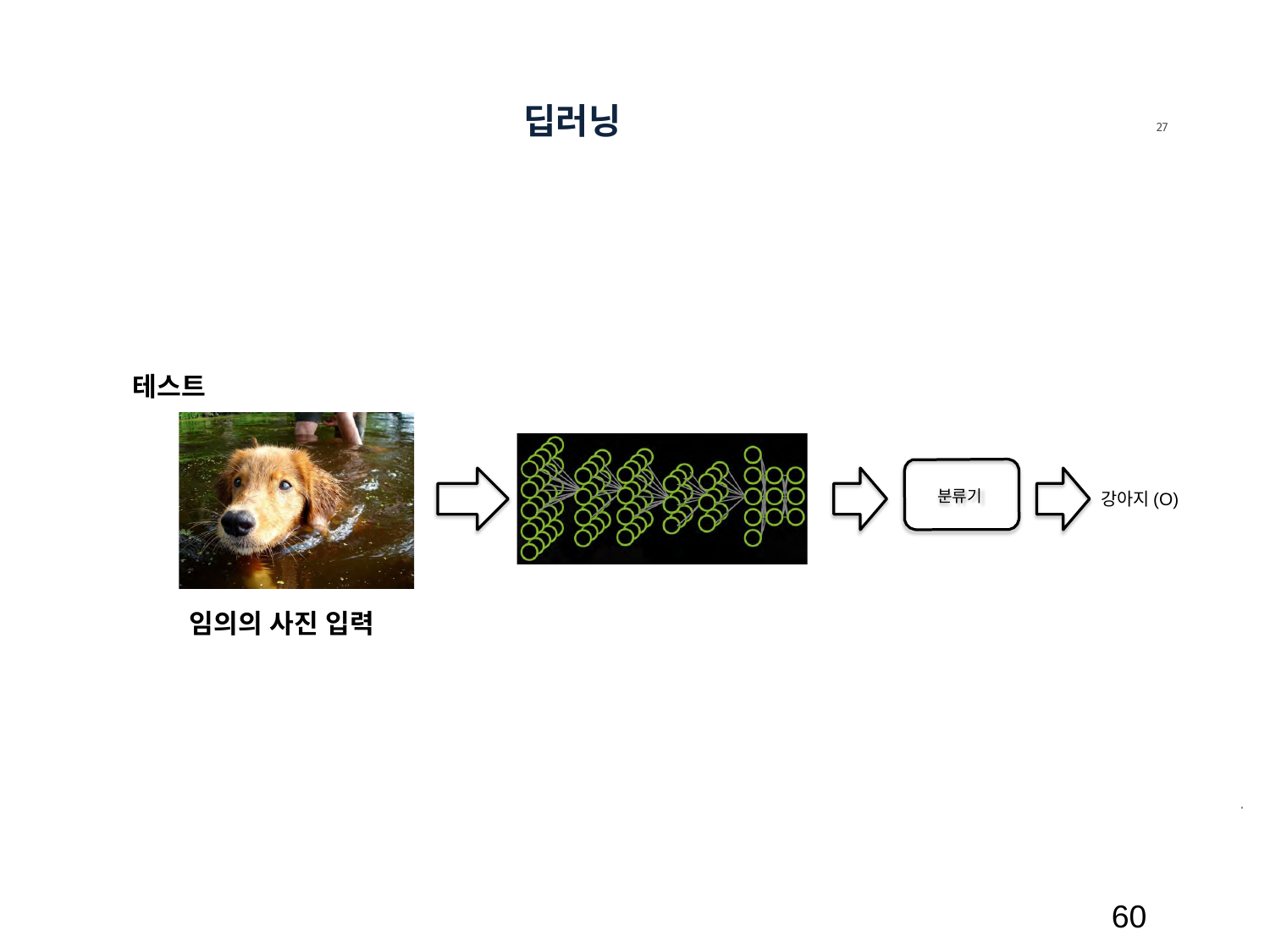

딥러닝
27
테스트

분류기
강아지(O)
임의의 사진 입력